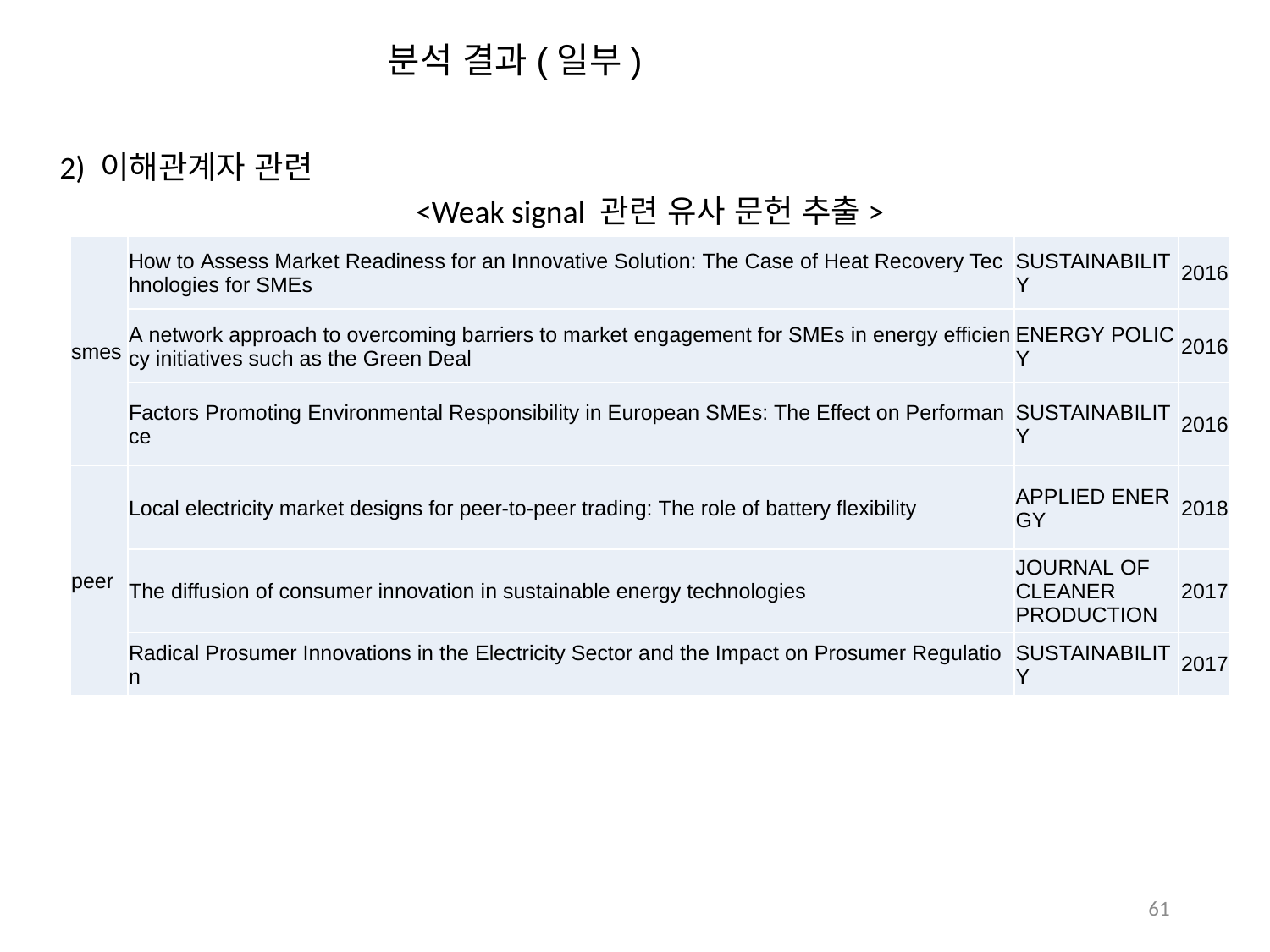

분석 결과(일부)
2) 이해관계자 관련
<Weak signal 관련 유사 문헌 추출>
| smes | How to Assess Market Readiness for an Innovative Solution: The Case of Heat Recovery Technologies for SMEs | SUSTAINABILITY | 2016 |
| --- | --- | --- | --- |
|  | A network approach to overcoming barriers to market engagement for SMEs in energy efficiency initiatives such as the Green Deal | ENERGY POLICY | 2016 |
|  | Factors Promoting Environmental Responsibility in European SMEs: The Effect on Performance | SUSTAINABILITY | 2016 |
| peer | Local electricity market designs for peer-to-peer trading: The role of battery flexibility | APPLIED ENERGY | 2018 |
|  | The diffusion of consumer innovation in sustainable energy technologies | JOURNAL OF  CLEANER  PRODUCTION | 2017 |
|  | Radical Prosumer Innovations in the Electricity Sector and the Impact on Prosumer Regulation | SUSTAINABILITY | 2017 |
61